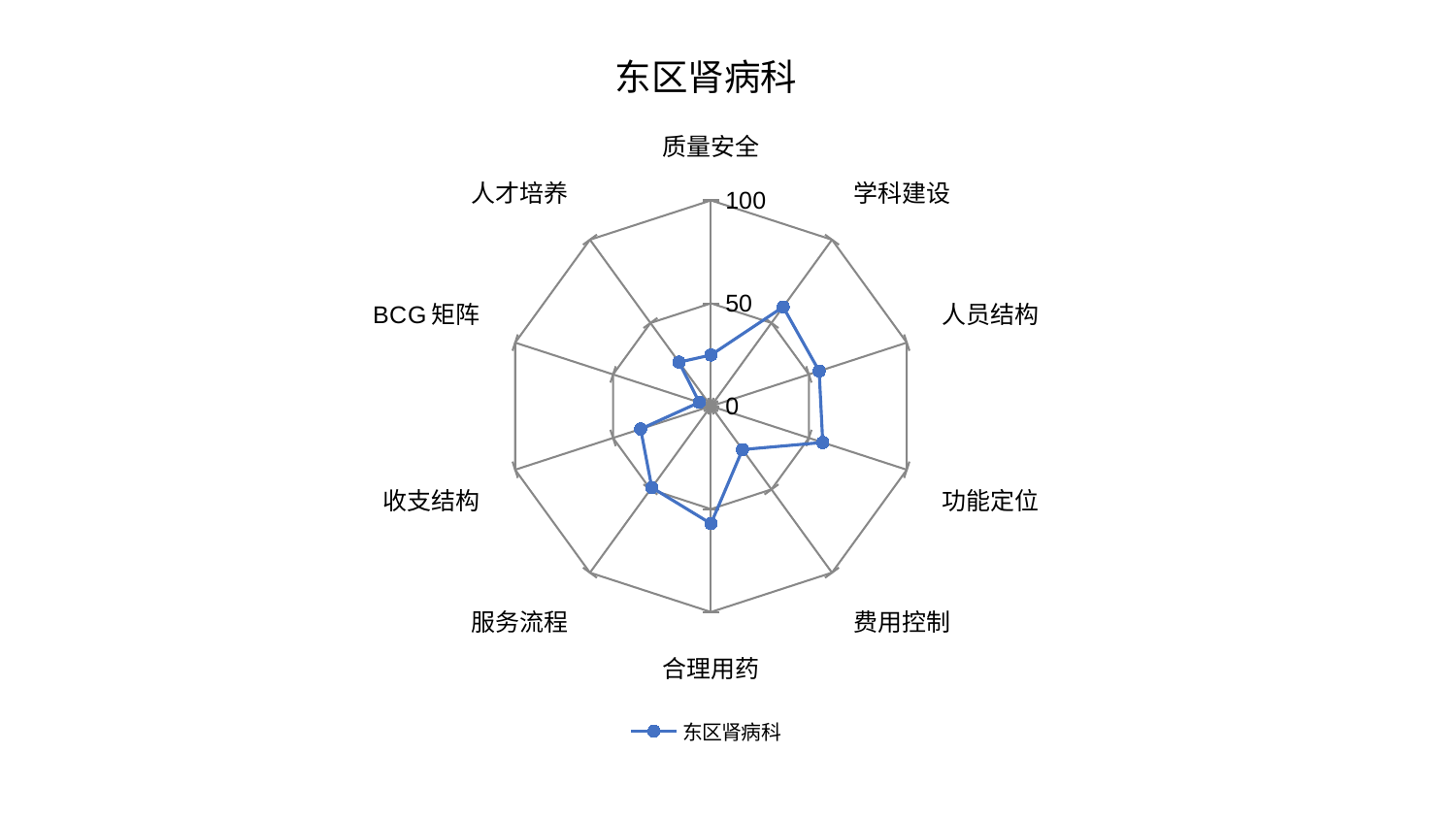

### Chart: 东区肾病科

| Category | 东区肾病科 |
|---|---|
| 质量安全 | 24.866172105947033 |
| 学科建设 | 59.63331782829346 |
| 人员结构 | 55.24996761629835 |
| 功能定位 | 57.08971709848766 |
| 费用控制 | 26.06054012468833 |
| 合理用药 | 57.085052614206155 |
| 服务流程 | 48.89807720205817 |
| 收支结构 | 35.94394906963706 |
| BCG矩阵 | 5.9461490709309075 |
| 人才培养 | 26.442873316183682 |
126